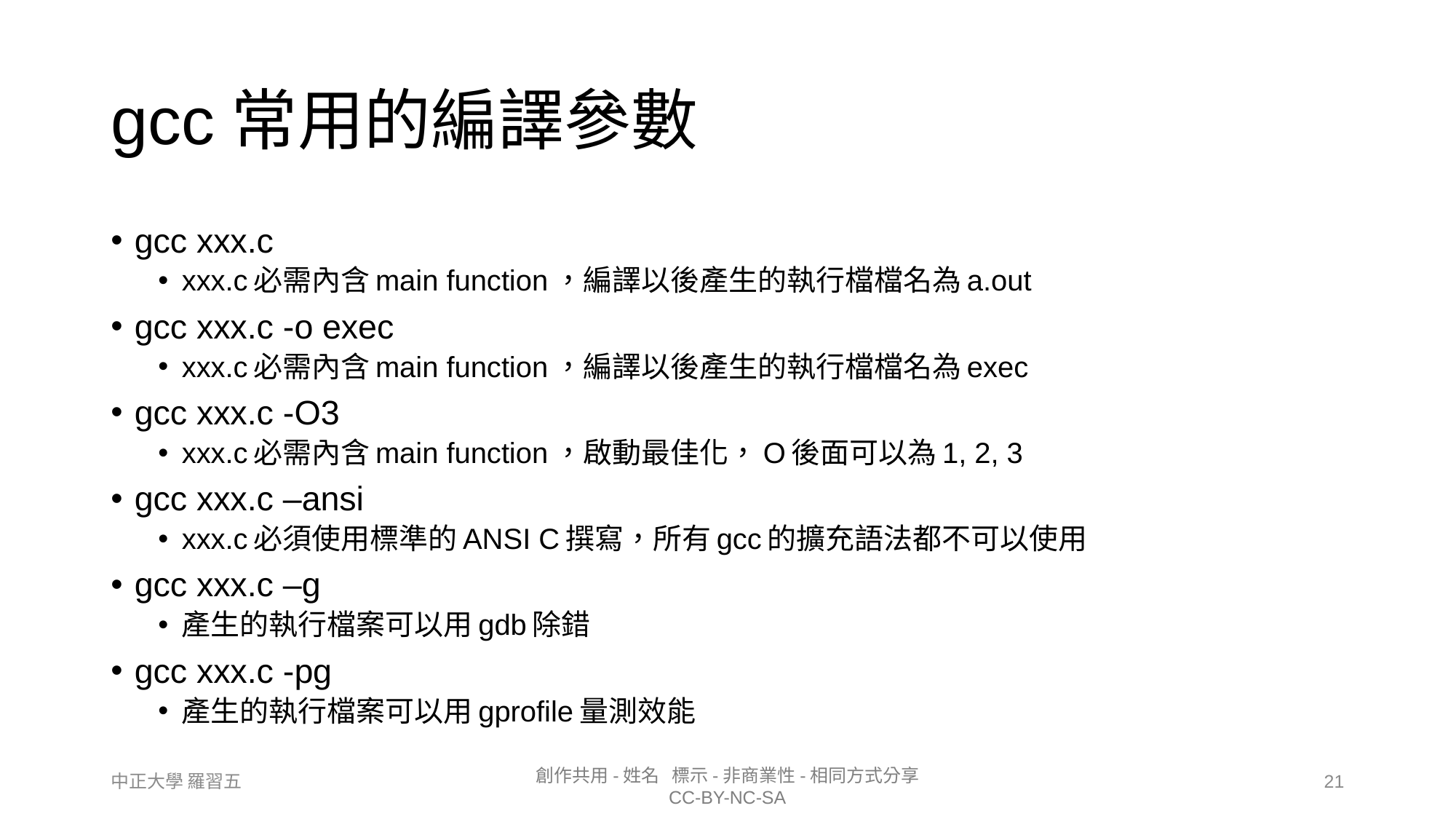

# gcc常用的編譯參數
gcc xxx.c
xxx.c必需內含main function，編譯以後產生的執行檔檔名為a.out
gcc xxx.c -o exec
xxx.c必需內含main function，編譯以後產生的執行檔檔名為exec
gcc xxx.c -O3
xxx.c必需內含main function，啟動最佳化，O後面可以為1, 2, 3
gcc xxx.c –ansi
xxx.c必須使用標準的ANSI C撰寫，所有gcc的擴充語法都不可以使用
gcc xxx.c –g
產生的執行檔案可以用gdb除錯
gcc xxx.c -pg
產生的執行檔案可以用gprofile量測效能
21